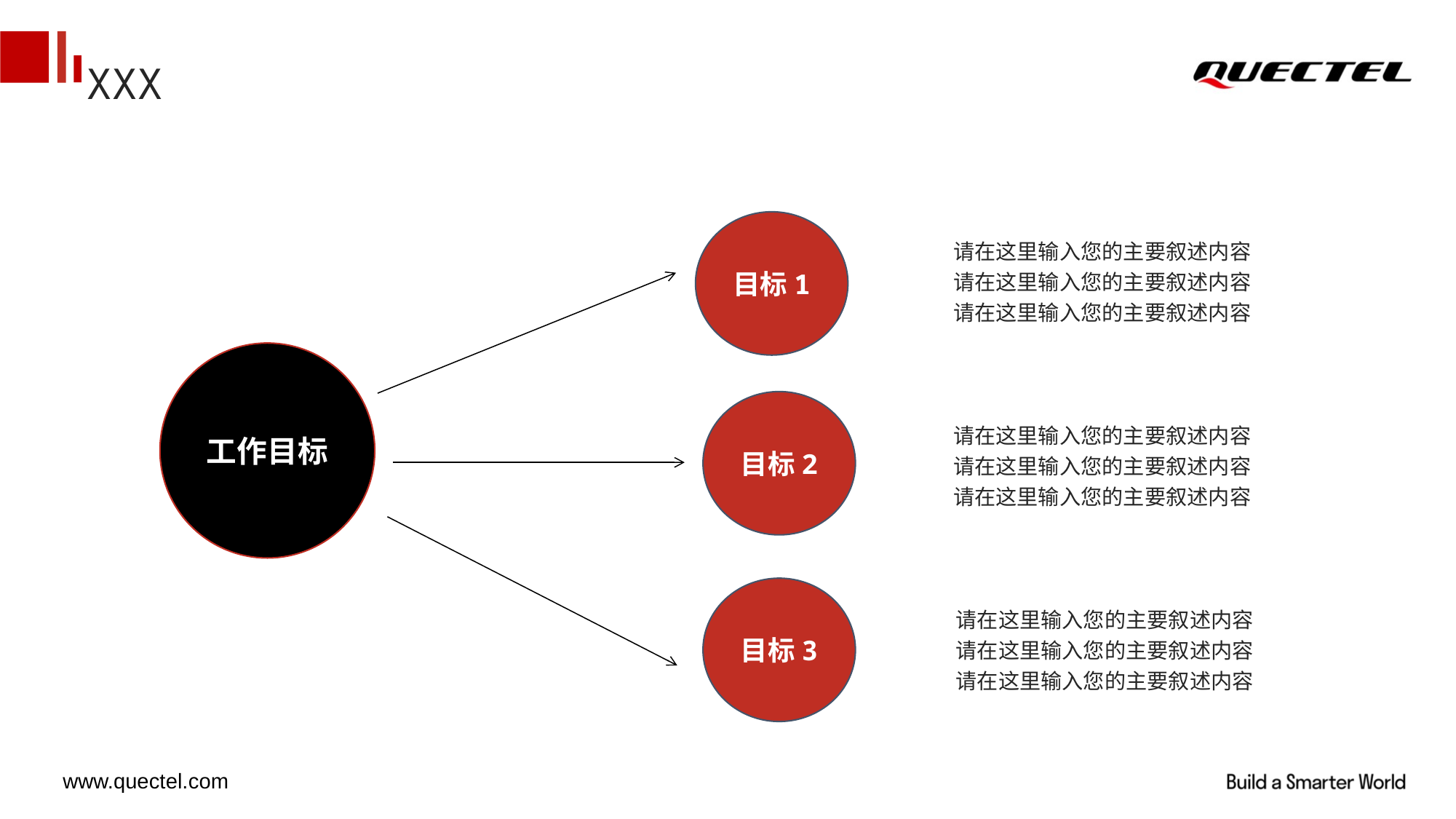

XXX
目标1
请在这里输入您的主要叙述内容
请在这里输入您的主要叙述内容
请在这里输入您的主要叙述内容
工作目标
目标2
请在这里输入您的主要叙述内容
请在这里输入您的主要叙述内容
请在这里输入您的主要叙述内容
目标3
请在这里输入您的主要叙述内容
请在这里输入您的主要叙述内容
请在这里输入您的主要叙述内容